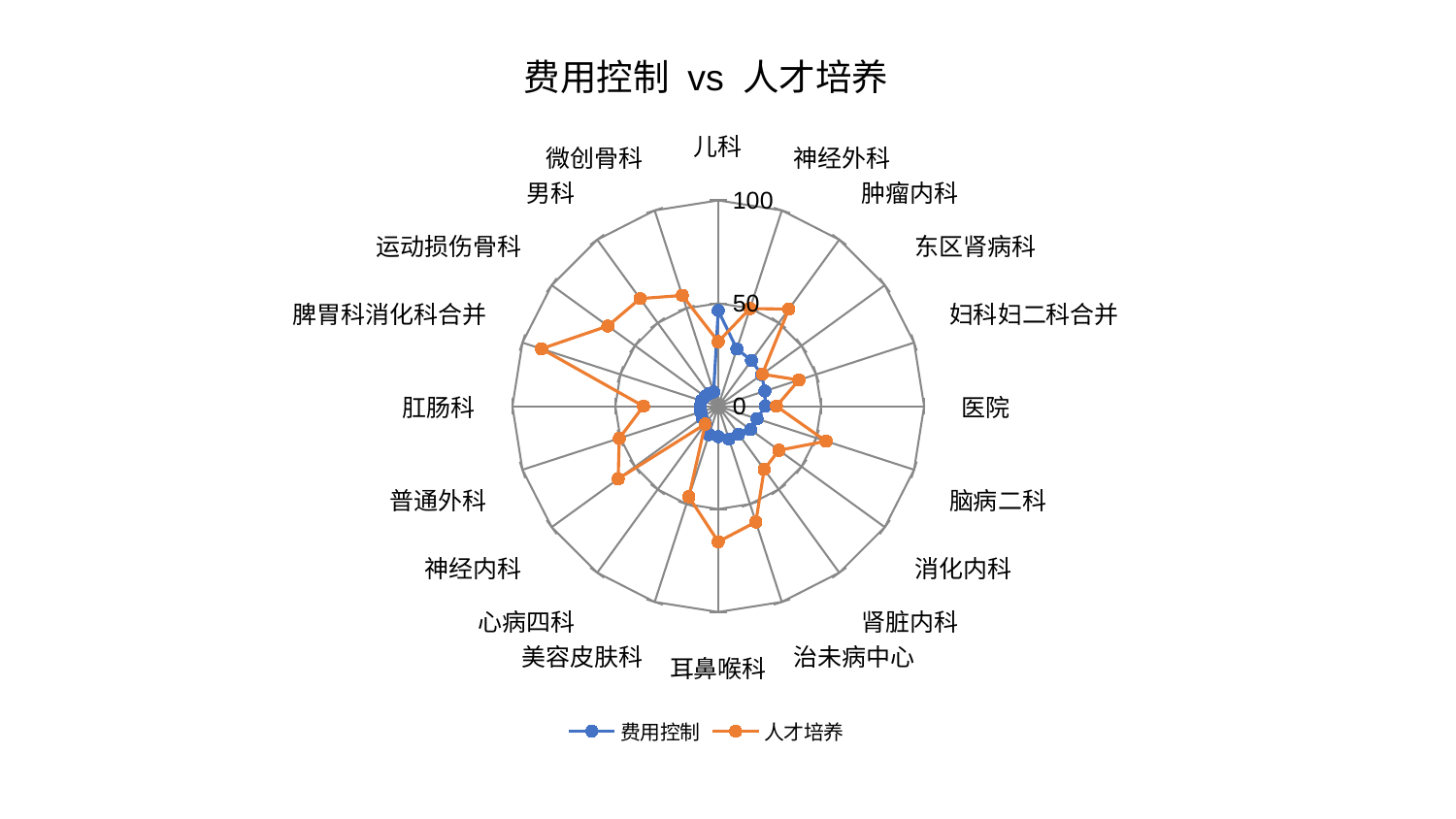

### Chart: 费用控制 vs 人才培养

| Category | 费用控制 | 人才培养 |
|---|---|---|
| 儿科 | 46.49017769524525 | 31.349821293705883 |
| 神经外科 | 29.241630560209515 | 49.88474222772399 |
| 肿瘤内科 | 27.468183144699076 | 58.305499641657995 |
| 东区肾病科 | 26.06054012468833 | 26.442873316183682 |
| 妇科妇二科合并 | 23.83019298435573 | 41.22739963305779 |
| 医院 | 22.868001588837735 | 28.263621926731684 |
| 脑病二科 | 19.79835497130676 | 55.05926440346923 |
| 消化内科 | 19.384057573858367 | 36.43954948456821 |
| 肾脏内科 | 16.826396115114182 | 37.98312957646278 |
| 治未病中心 | 16.803023099003198 | 59.17514785522955 |
| 耳鼻喉科 | 14.805278510409678 | 65.86725150567095 |
| 美容皮肤科 | 14.536711861270208 | 46.293145655712316 |
| 心病四科 | 10.421044085541762 | 10.755218422400953 |
| 神经内科 | 9.704960070994591 | 60.08921832390305 |
| 普通外科 | 9.00270274357598 | 50.56296159381497 |
| 肛肠科 | 8.824055490357264 | 36.33688322383447 |
| 脾胃科消化科合并 | 8.615227920487929 | 90.31535696584075 |
| 运动损伤骨科 | 7.9797859674280955 | 66.28069477124275 |
| 男科 | 7.584717772447493 | 64.60406224555406 |
| 微创骨科 | 7.265012204535394 | 56.59984796633608 |
48